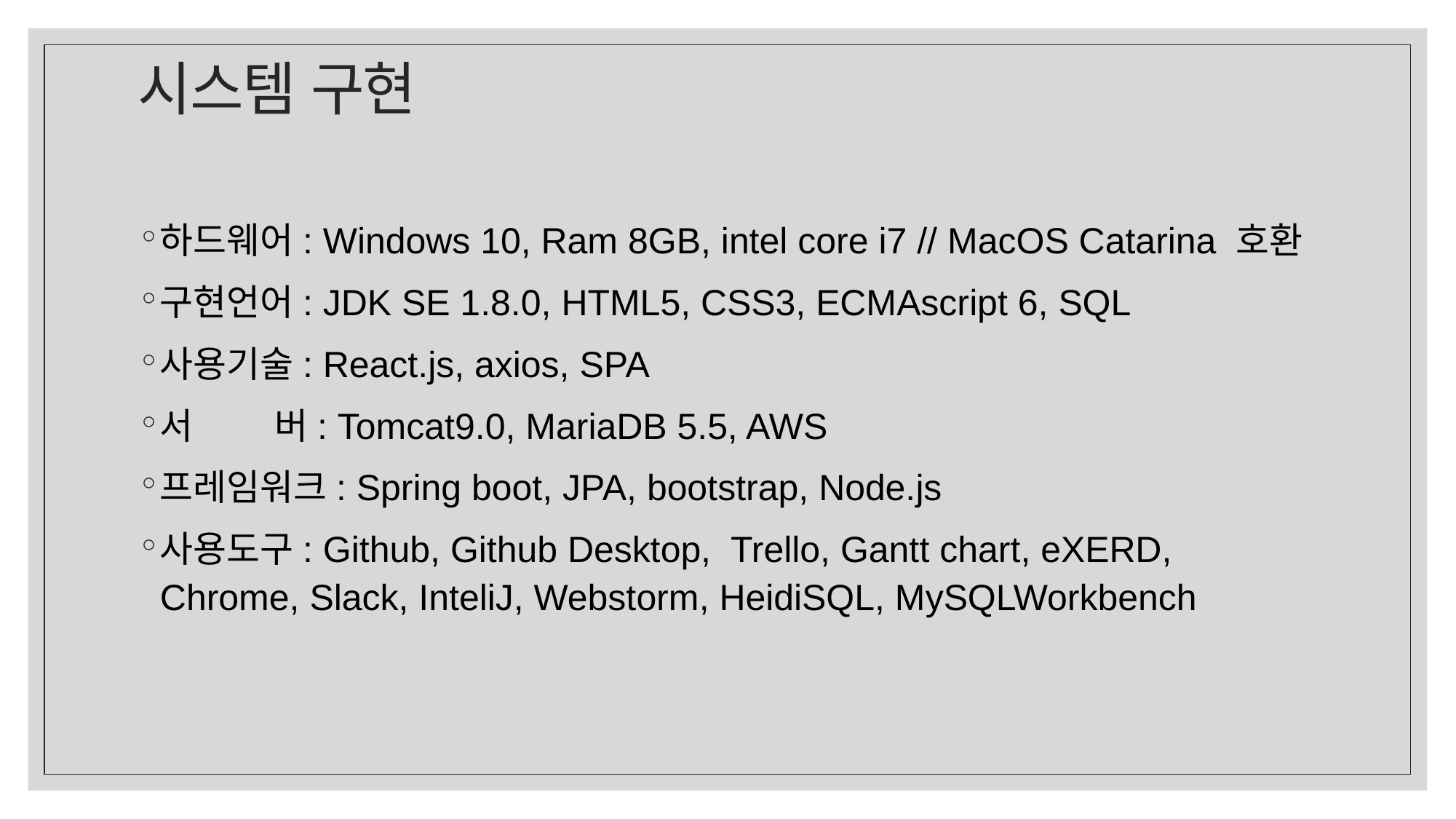

# 시스템 구현

하드웨어: Windows 10, Ram 8GB, intel core i7 // MacOS Catarina 호환
구현언어: JDK SE 1.8.0, HTML5, CSS3, ECMAscript 6, SQL
사용기술: React.js, axios, SPA
서        버: Tomcat9.0, MariaDB 5.5, AWS
프레임워크: Spring boot, JPA, bootstrap, Node.js
사용도구: Github, Github Desktop,  Trello, Gantt chart, eXERD, Chrome, Slack, InteliJ, Webstorm, HeidiSQL, MySQLWorkbench